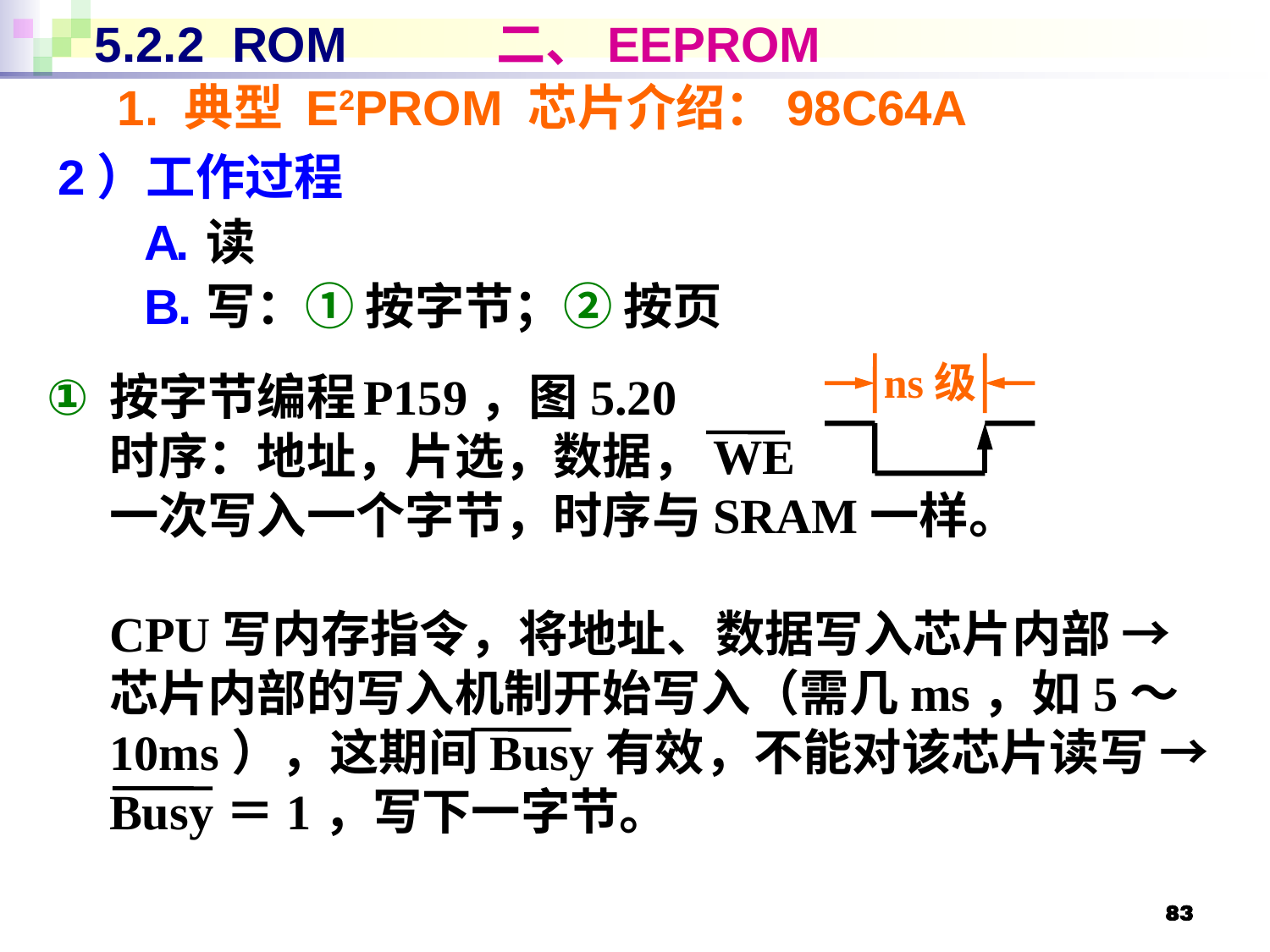

# 5.2.2  ROM          二、EEPROM
1. 典型 E2PROM 芯片介绍：98C64A
2）工作过程
读
写：① 按字节；② 按页
ns级

按字节编程	P159，图5.20
时序：地址，片选，数据，WE
一次写入一个字节，时序与SRAM一样。
CPU写内存指令，将地址、数据写入芯片内部 → 芯片内部的写入机制开始写入（需几ms，如5～10ms），这期间Busy有效，不能对该芯片读写 → Busy＝1，写下一字节。

83